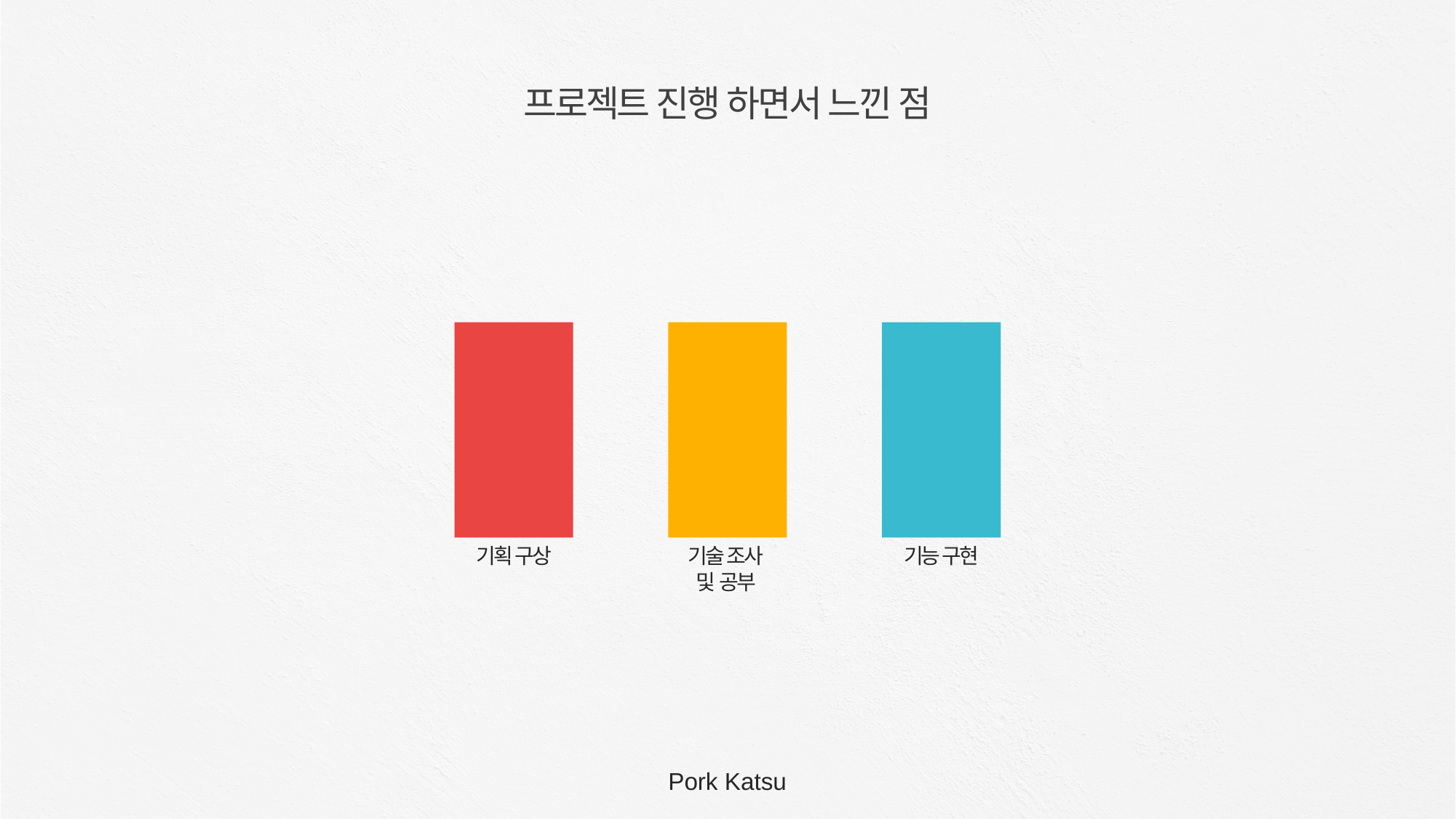

프로젝트 진행 하면서 느낀 점

1
2
3
기획 구상
기술 조사
및 공부
기능 구현
Pork Katsu